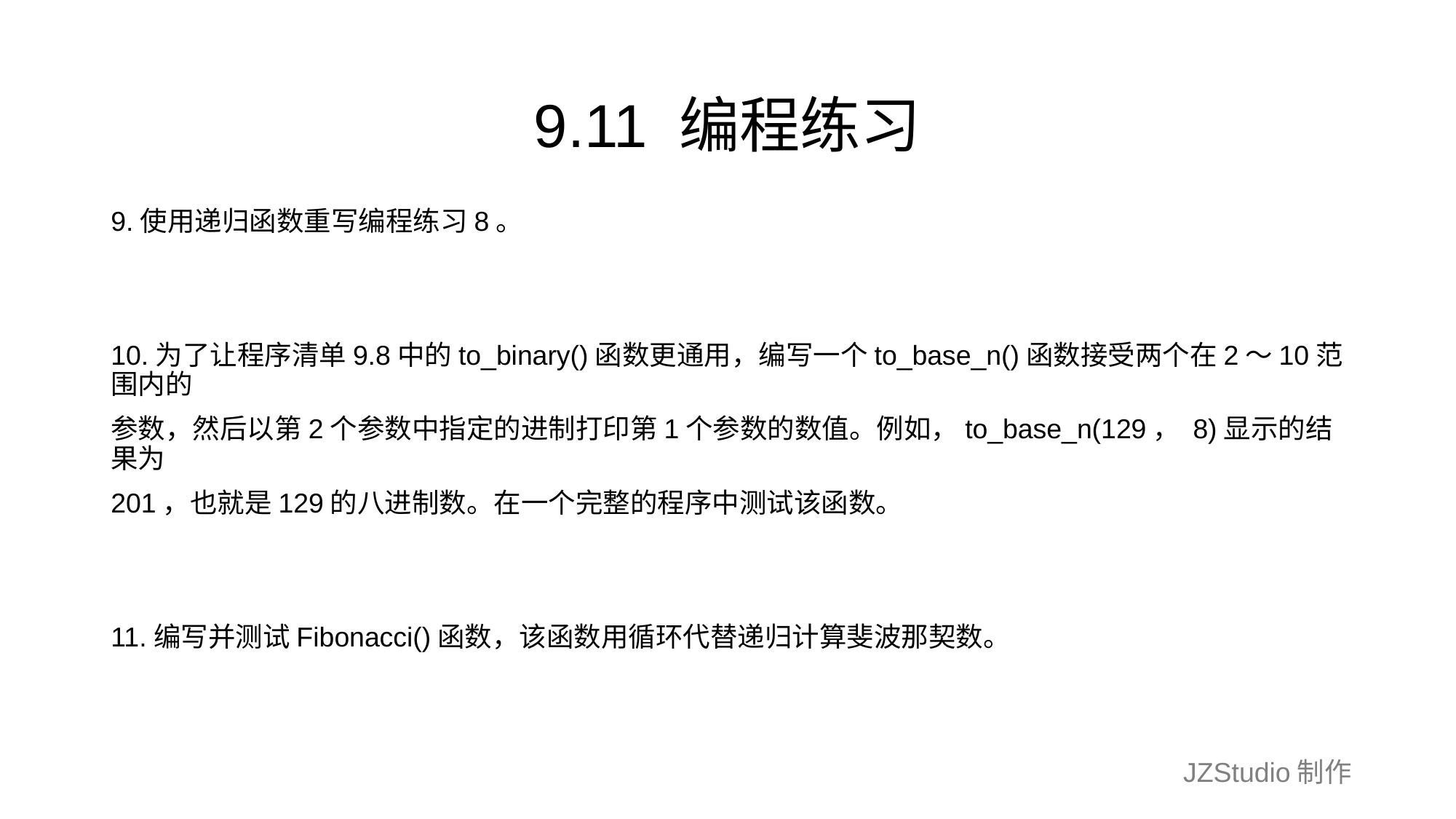

# 9.11 编程练习
9.使用递归函数重写编程练习8。

10.为了让程序清单9.8中的to_binary()函数更通用，编写一个to_base_n()函数接受两个在2～10范围内的
参数，然后以第2个参数中指定的进制打印第1个参数的数值。例如，to_base_n(129， 8)显示的结果为
201，也就是129的八进制数。在一个完整的程序中测试该函数。

11.编写并测试Fibonacci()函数，该函数用循环代替递归计算斐波那契数。